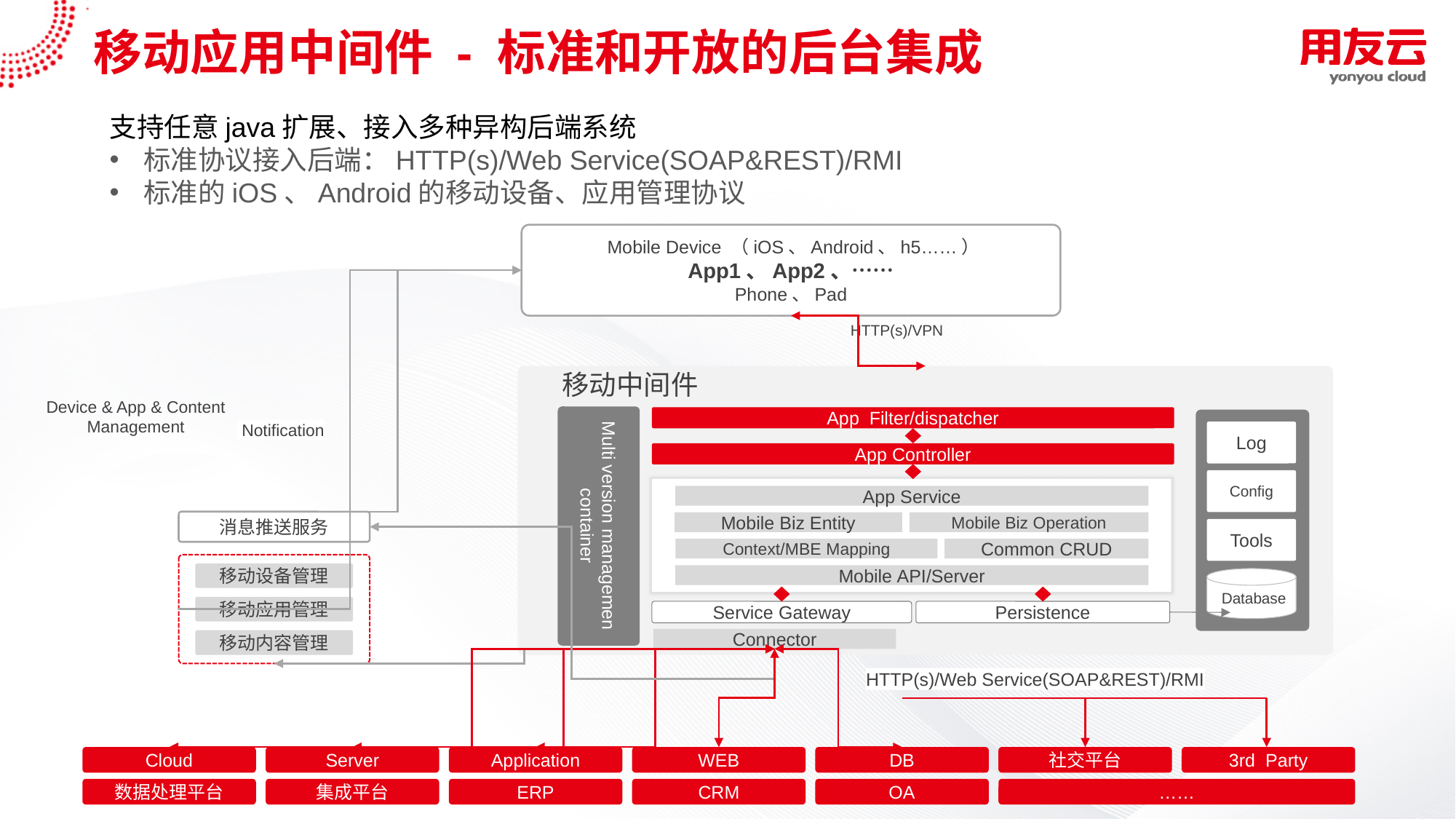

# 移动应用中间件 - 标准和开放的后台集成
支持任意java扩展、接入多种异构后端系统
标准协议接入后端：HTTP(s)/Web Service(SOAP&REST)/RMI
标准的iOS、Android的移动设备、应用管理协议
 Mobile Device （iOS、Android、h5……）
App1、App2、……
Phone、Pad
HTTP(s)/VPN
移动中间件

Device & App & Content Management
Multi version managemen container
App  Filter/dispatcher

 Notification
Log
Config
Tools

Database

App Controller

App Service
Mobile Biz Entity
Mobile Biz Operation
Context/MBE Mapping
Common CRUD
Mobile API/Server
消息推送服务

移动设备管理
移动应用管理
移动内容管理

Service Gateway
Persistence
Connector
HTTP(s)/Web Service(SOAP&REST)/RMI
Cloud
Server
Application
WEB
DB
社交平台
3rd  Party
数据处理平台
集成平台
ERP
CRM
OA
……